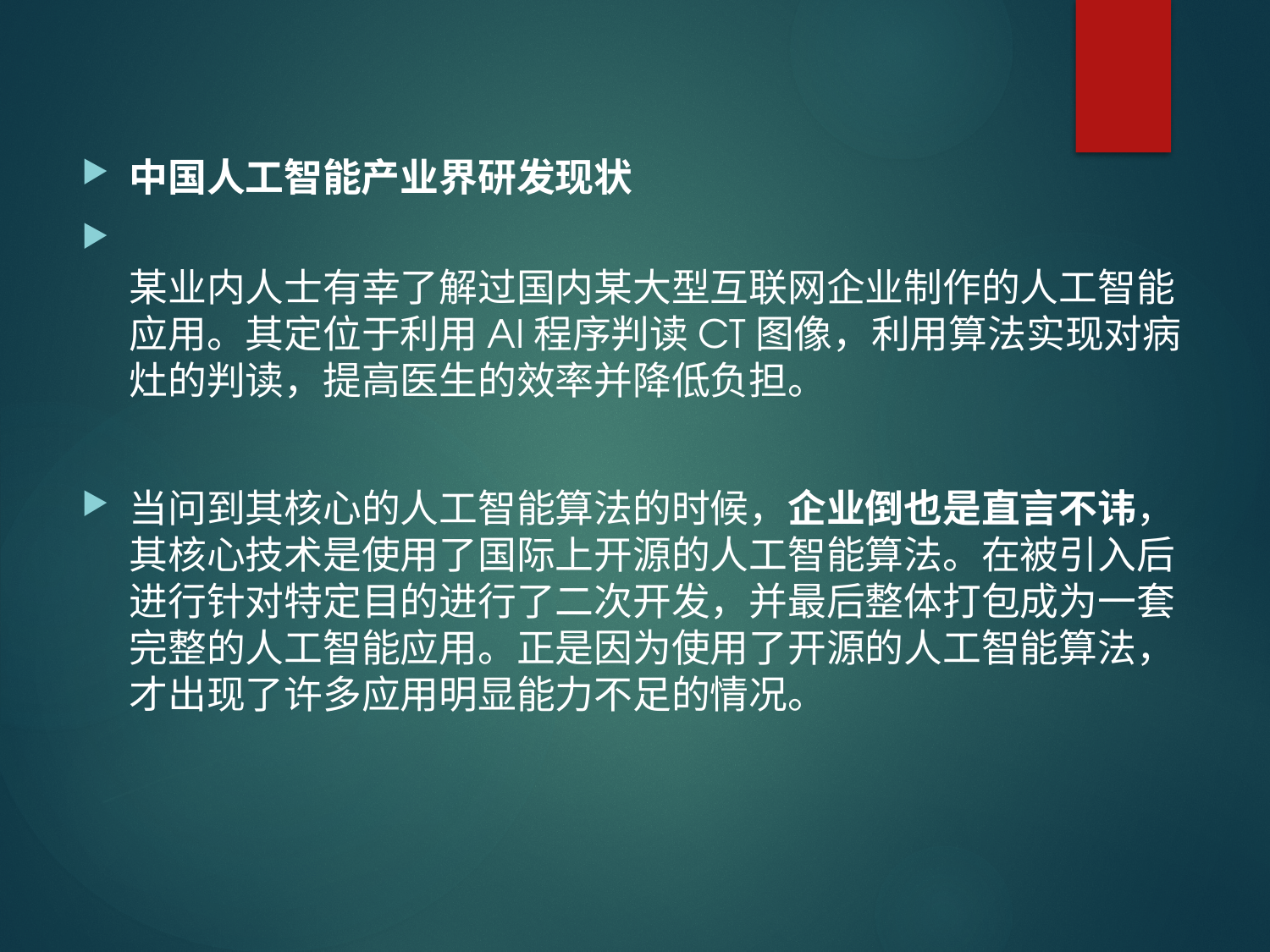

#
中国人工智能产业界研发现状
某业内人士有幸了解过国内某大型互联网企业制作的人工智能应用。其定位于利用AI程序判读CT图像，利用算法实现对病灶的判读，提高医生的效率并降低负担。

当问到其核心的人工智能算法的时候，企业倒也是直言不讳，其核心技术是使用了国际上开源的人工智能算法。在被引入后进行针对特定目的进行了二次开发，并最后整体打包成为一套完整的人工智能应用。正是因为使用了开源的人工智能算法，才出现了许多应用明显能力不足的情况。